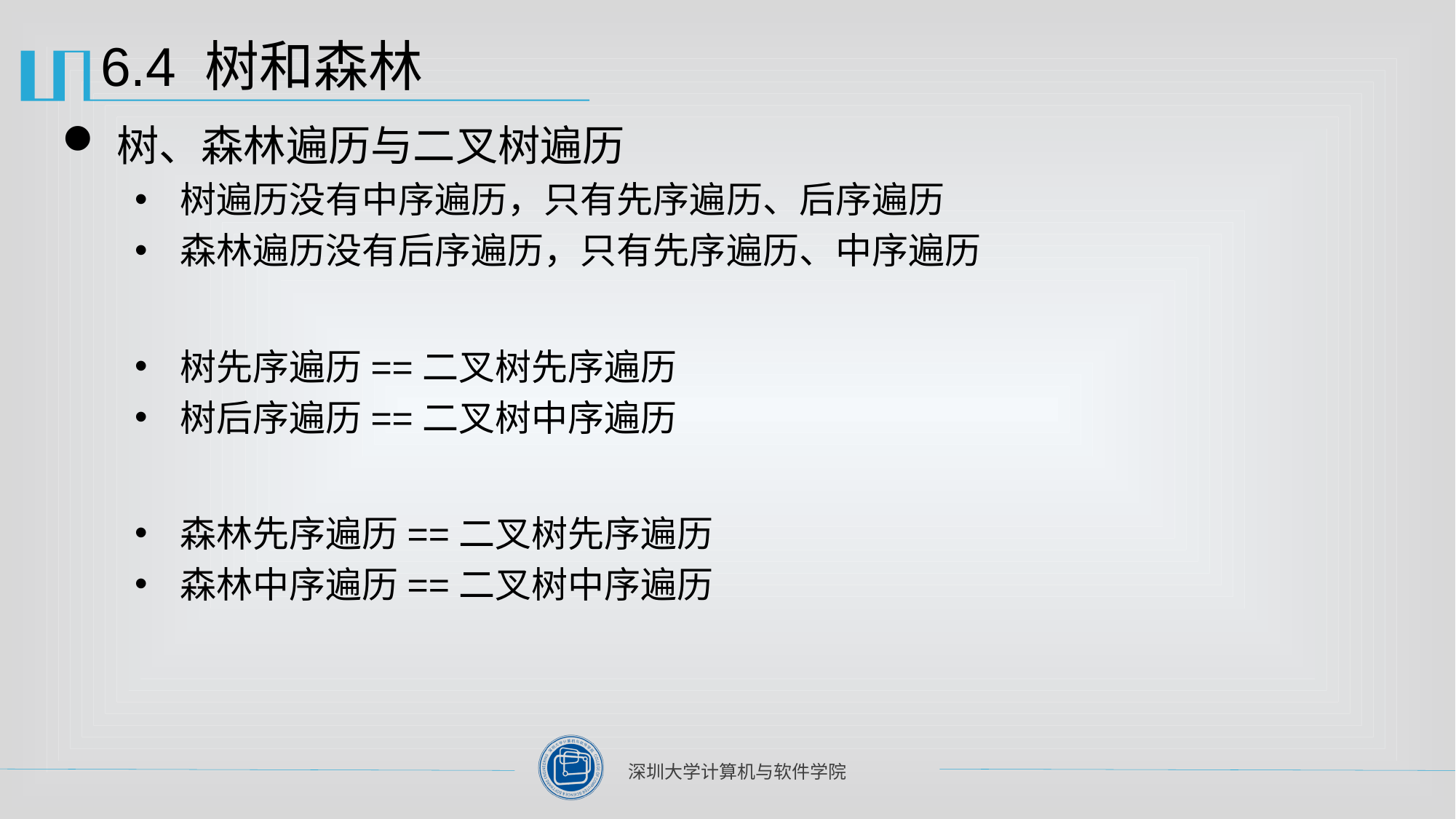

# 6.4 树和森林
树、森林遍历与二叉树遍历
树遍历没有中序遍历，只有先序遍历、后序遍历
森林遍历没有后序遍历，只有先序遍历、中序遍历

树先序遍历==二叉树先序遍历
树后序遍历==二叉树中序遍历

森林先序遍历==二叉树先序遍历
森林中序遍历==二叉树中序遍历

120